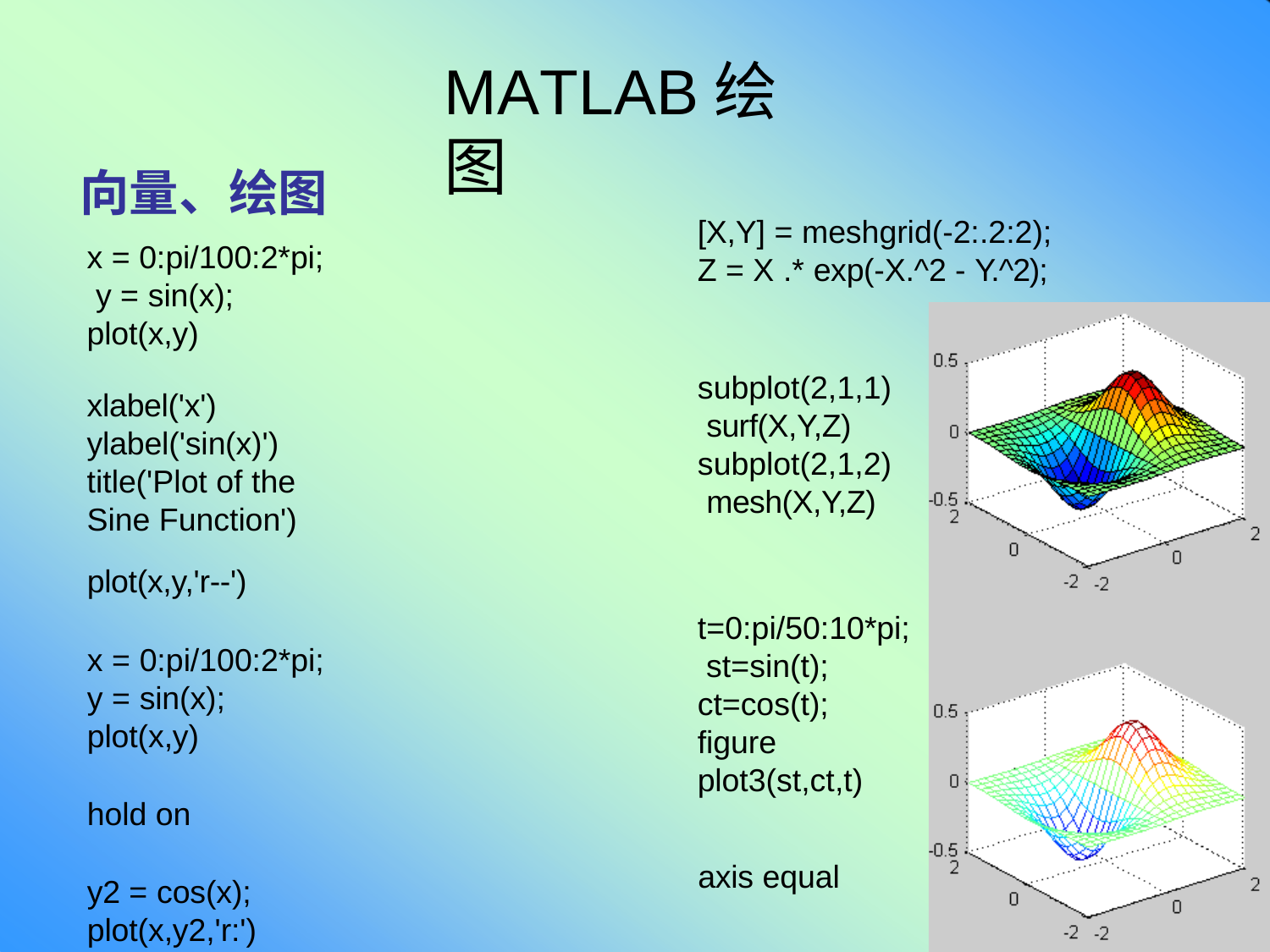

# MATLAB绘图
向量、绘图
x = 0:pi/100:2*pi;  y = sin(x);
plot(x,y)

xlabel('x')
ylabel('sin(x)')
title('Plot of the Sine Function')
plot(x,y,'r--')

x = 0:pi/100:2*pi;
y = sin(x);
plot(x,y)

hold on

y2 = cos(x);
plot(x,y2,'r:')
legend('sin','cos')
[X,Y] = meshgrid(-2:.2:2);
Z = X .* exp(-X.^2 - Y.^2);

subplot(2,1,1)  surf(X,Y,Z)  subplot(2,1,2)  mesh(X,Y,Z)

t=0:pi/50:10*pi;  st=sin(t);  ct=cos(t);  figure  plot3(st,ct,t)

axis equal